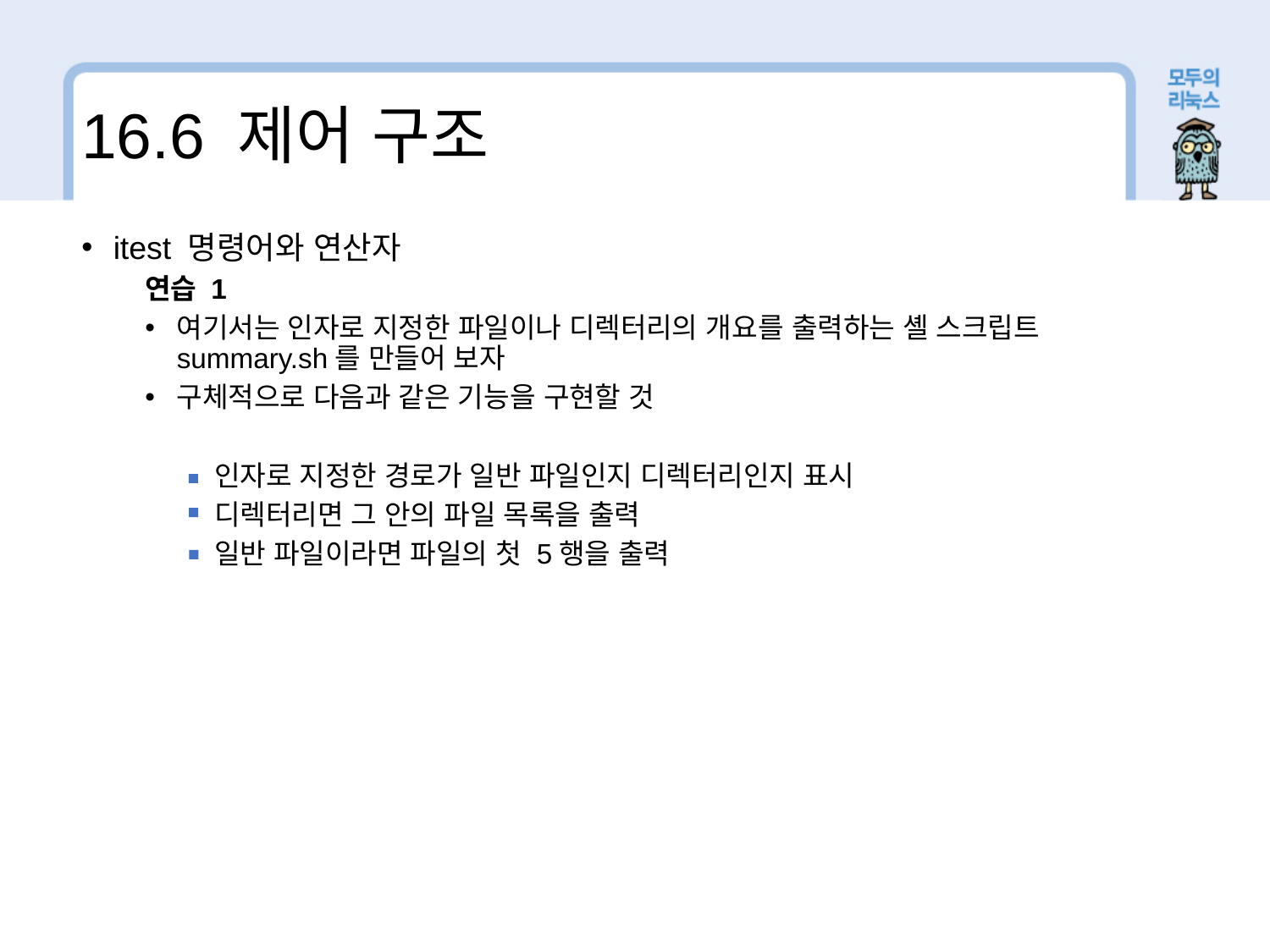

16.6 제어 구조
itest 명령어와 연산자
연습 1
여기서는 인자로 지정한 파일이나 디렉터리의 개요를 출력하는 셸 스크립트 summary.sh를 만들어 보자
구체적으로 다음과 같은 기능을 구현할 것

        인자로 지정한 경로가 일반 파일인지 디렉터리인지 표시
        디렉터리면 그 안의 파일 목록을 출력
        일반 파일이라면 파일의 첫 5행을 출력